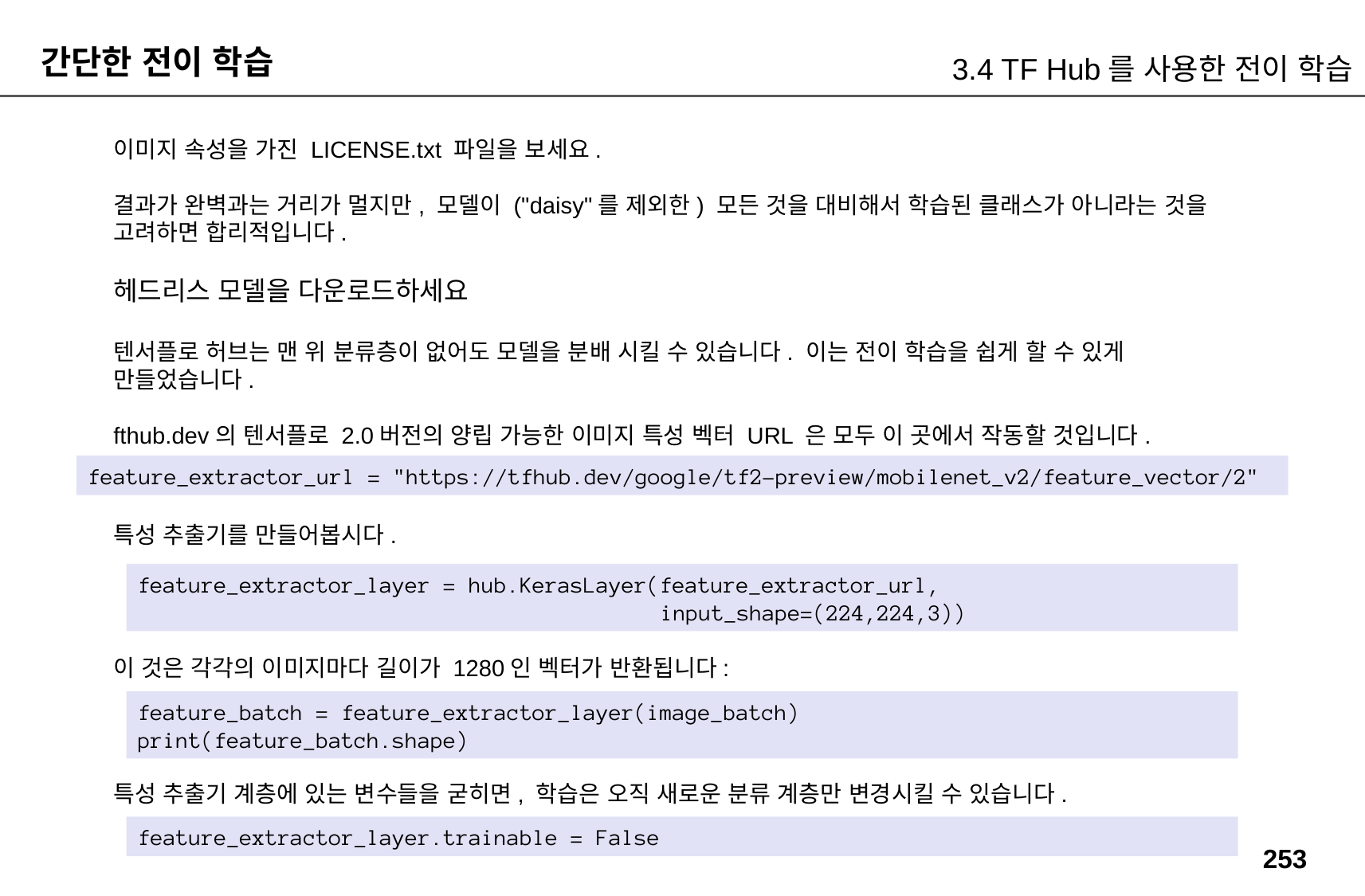

간단한 전이 학습
3.4 TF Hub를 사용한 전이 학습
이미지 속성을 가진 LICENSE.txt 파일을 보세요.

결과가 완벽과는 거리가 멀지만, 모델이 ("daisy"를 제외한) 모든 것을 대비해서 학습된 클래스가 아니라는 것을 고려하면 합리적입니다.

헤드리스 모델을 다운로드하세요

텐서플로 허브는 맨 위 분류층이 없어도 모델을 분배 시킬 수 있습니다. 이는 전이 학습을 쉽게 할 수 있게 만들었습니다.

fthub.dev의 텐서플로 2.0버전의 양립 가능한 이미지 특성 벡터 URL 은 모두 이 곳에서 작동할 것입니다.
feature_extractor_url = "https://tfhub.dev/google/tf2-preview/mobilenet_v2/feature_vector/2"
특성 추출기를 만들어봅시다.
feature_extractor_layer = hub.KerasLayer(feature_extractor_url,
                                         input_shape=(224,224,3))
이 것은 각각의 이미지마다 길이가 1280인 벡터가 반환됩니다:
feature_batch = feature_extractor_layer(image_batch)
print(feature_batch.shape)
특성 추출기 계층에 있는 변수들을 굳히면, 학습은 오직 새로운 분류 계층만 변경시킬 수 있습니다.
feature_extractor_layer.trainable = False